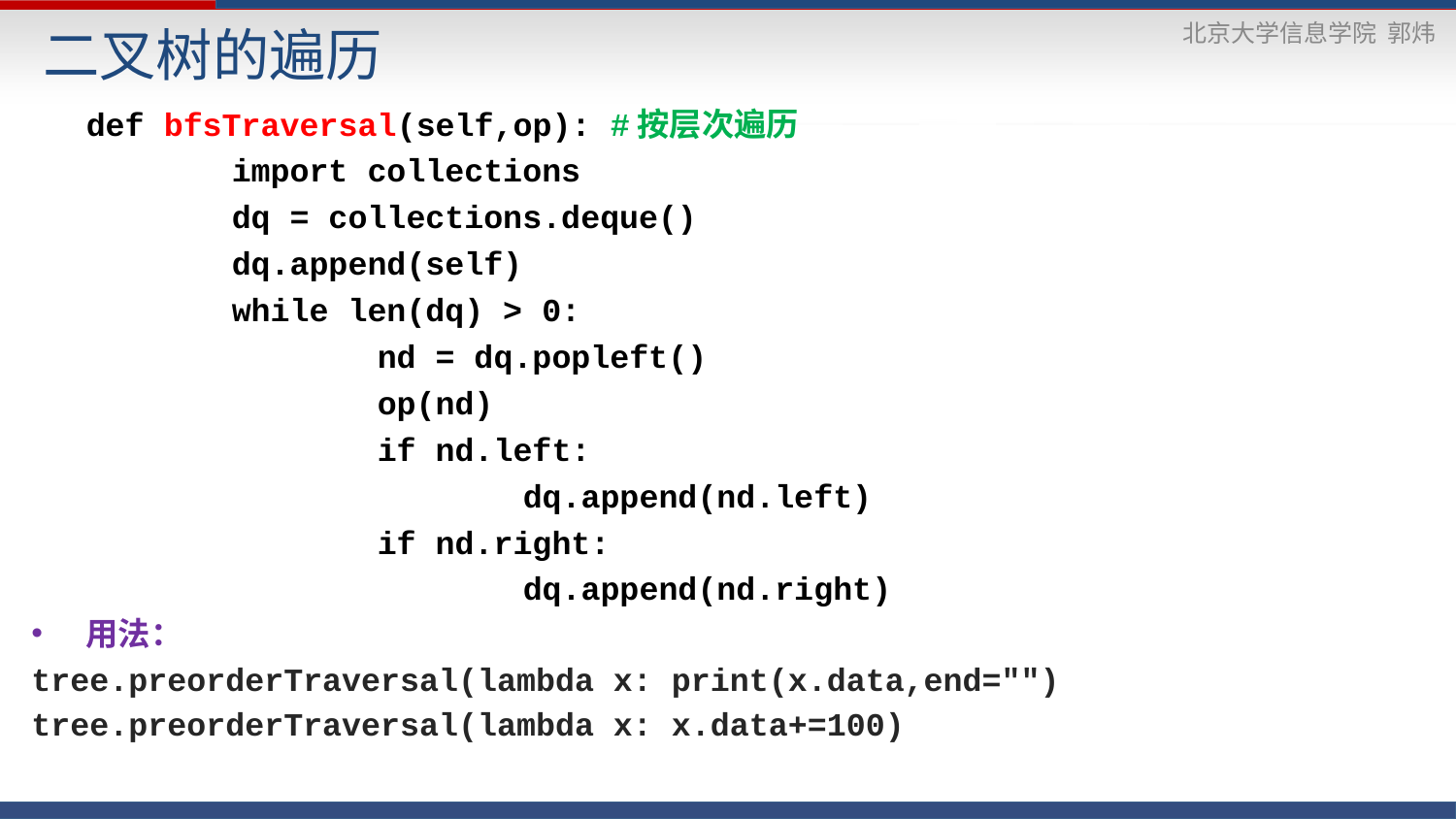

# 二叉树的遍历
	def bfsTraversal(self,op): #按层次遍历
		import collections
		dq = collections.deque()
		dq.append(self)
		while len(dq) > 0:
			nd = dq.popleft()
			op(nd)
			if nd.left:
				dq.append(nd.left)
			if nd.right:
				dq.append(nd.right)
用法：
tree.preorderTraversal(lambda x: print(x.data,end="")
tree.preorderTraversal(lambda x: x.data+=100)

26